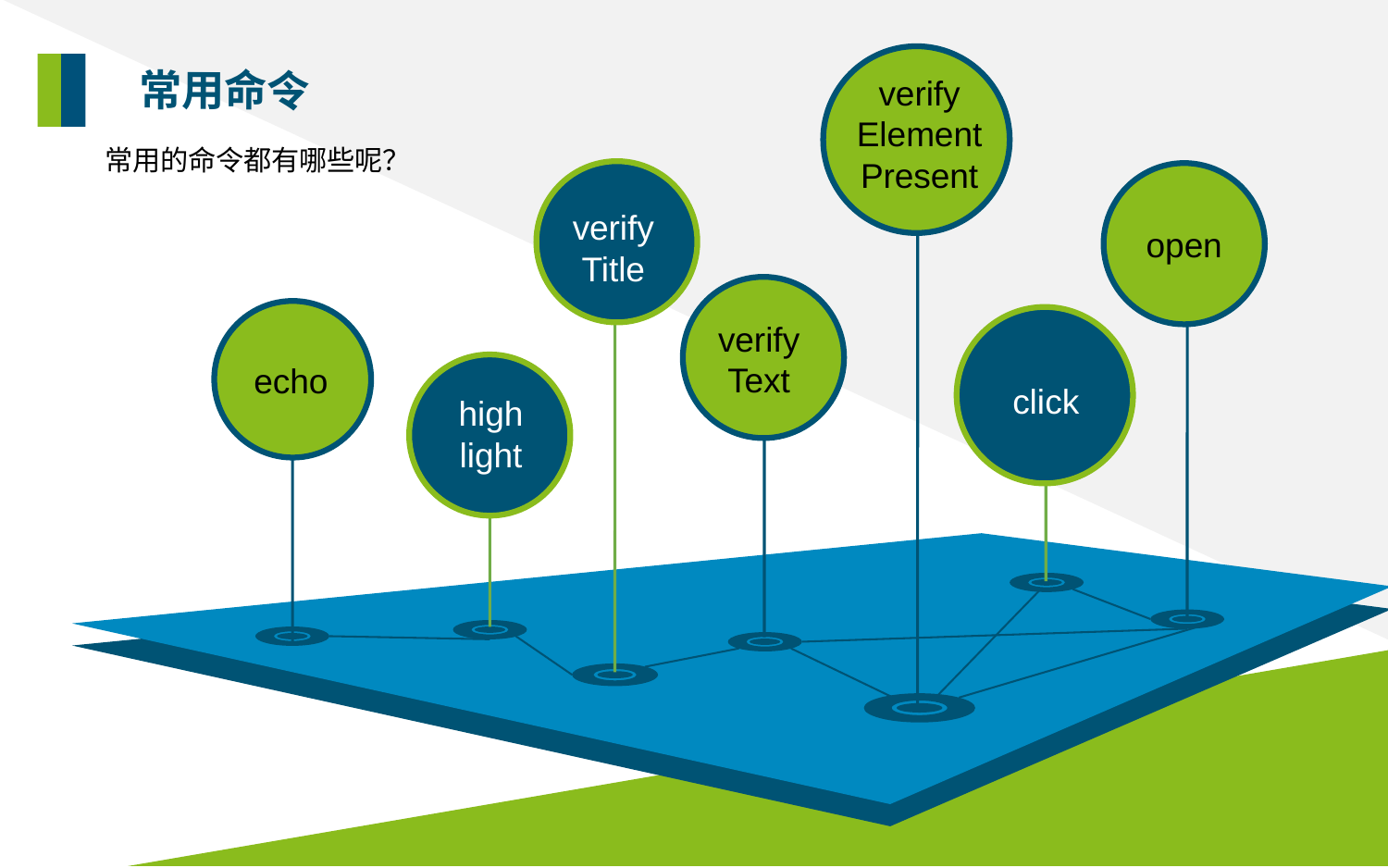

verify
Element
Present

常用命令
常用的命令都有哪些呢？

verify
Title

open

echo

click
verify
Text

high
light